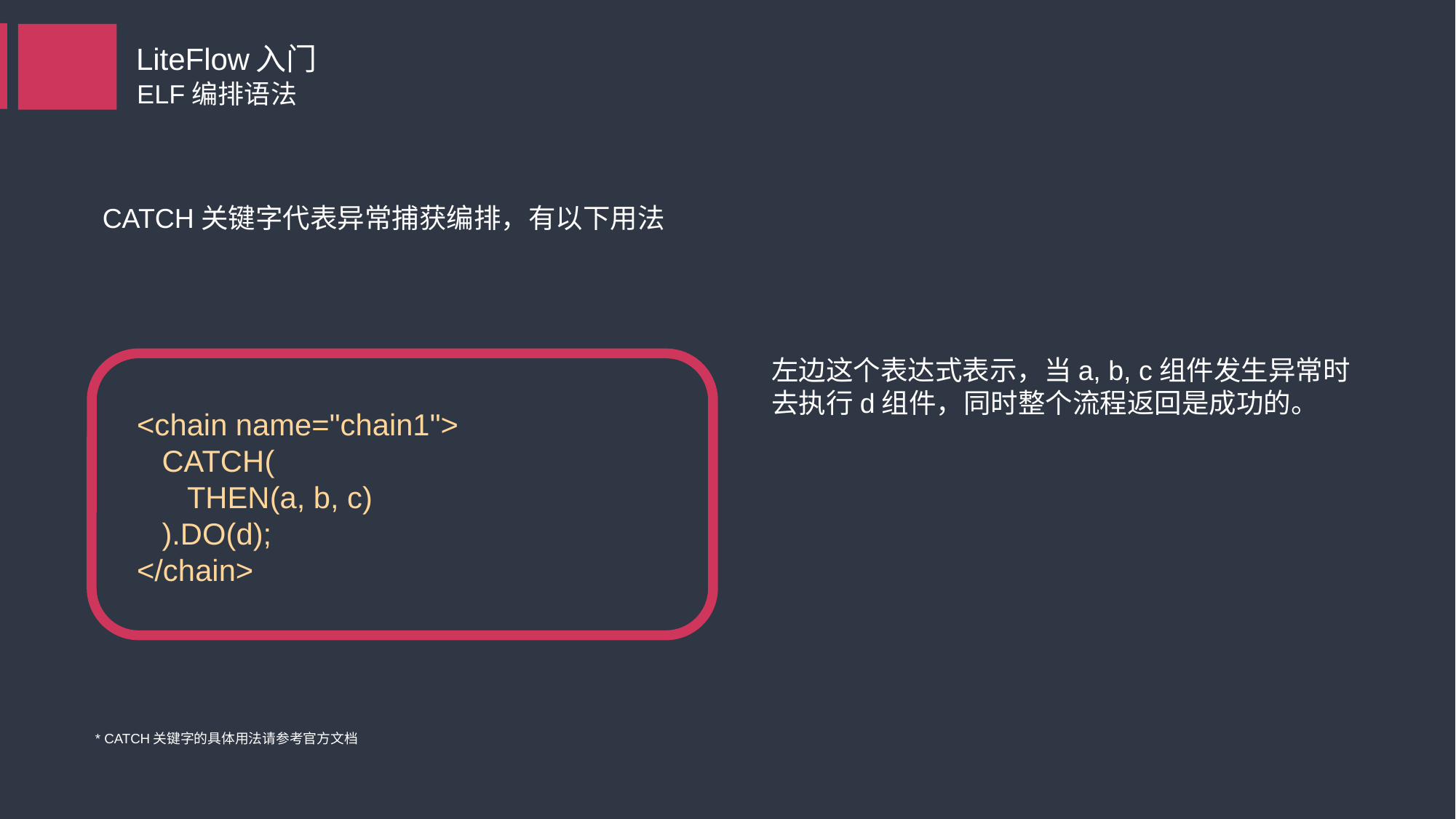

LiteFlow入门
ELF编排语法
CATCH关键字代表异常捕获编排，有以下用法
左边这个表达式表示，当a, b, c组件发生异常时去执行d组件，同时整个流程返回是成功的。

<chain name="chain1">
   CATCH(
      THEN(a, b, c)
   ).DO(d);
</chain>
* CATCH关键字的具体用法请参考官方文档